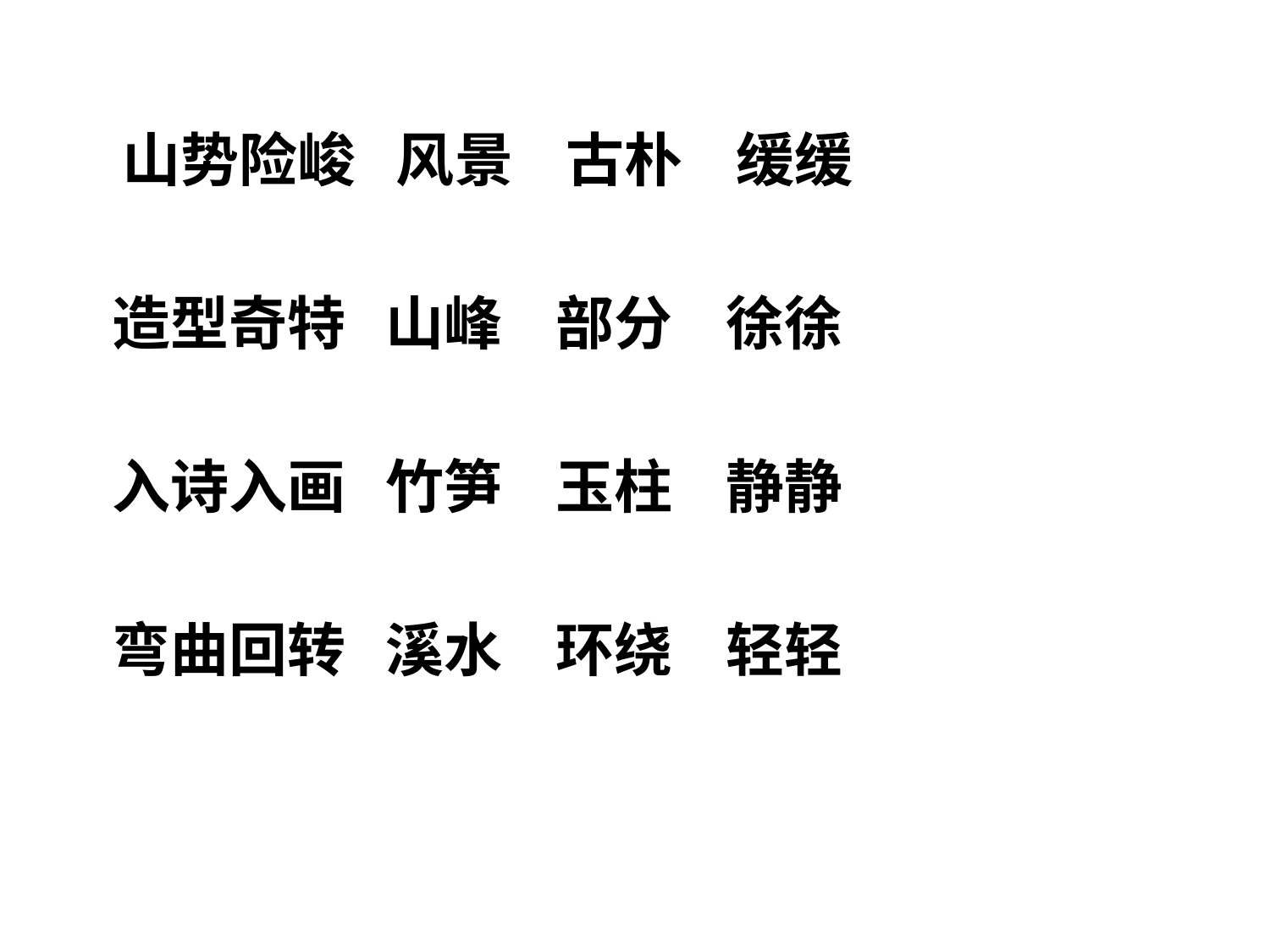

山势险峻   风景    古朴    缓缓

 造型奇特   山峰    部分    徐徐

 入诗入画   竹笋    玉柱    静静

 弯曲回转   溪水    环绕    轻轻